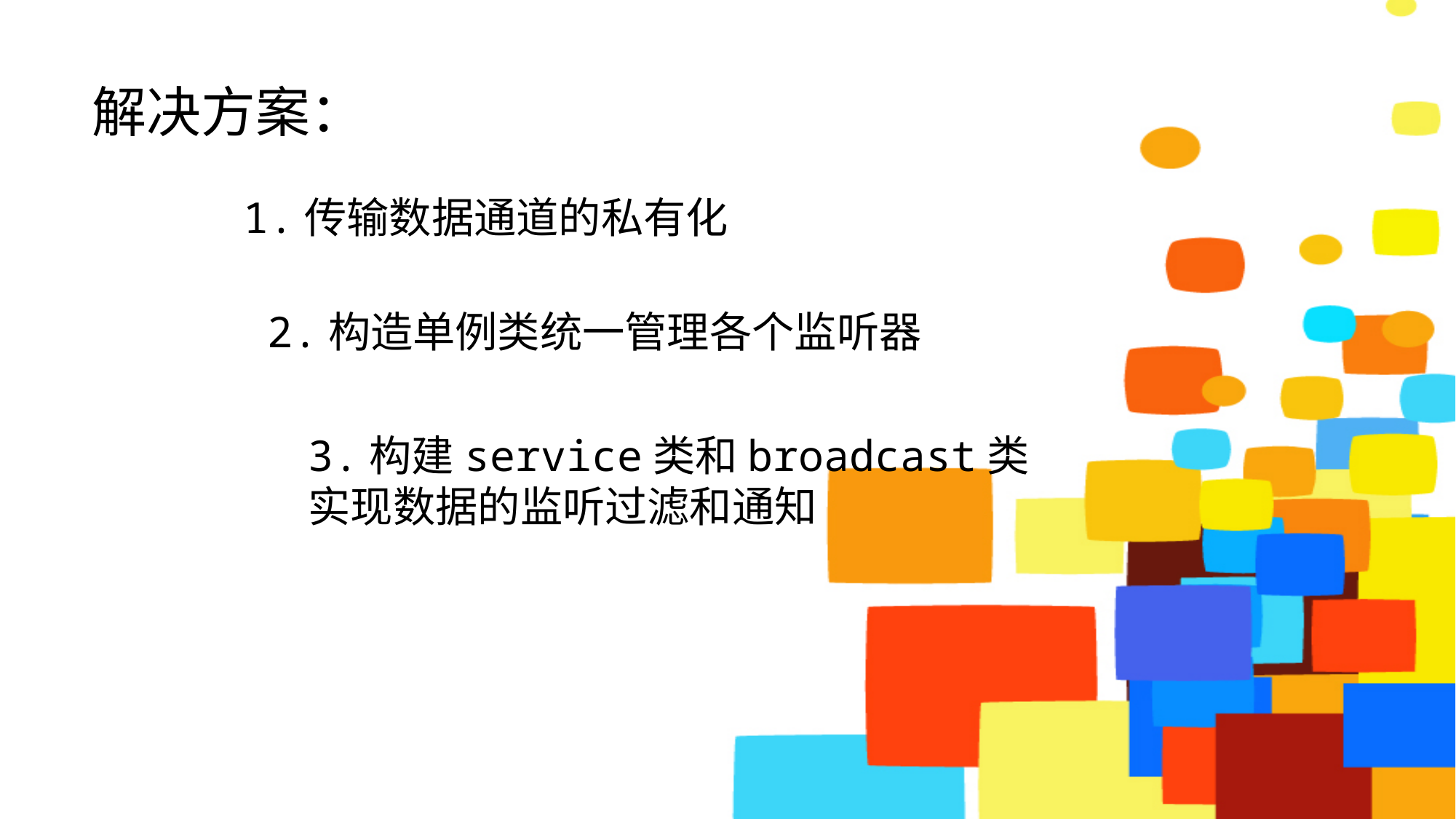

解决方案：
1.传输数据通道的私有化
2.构造单例类统一管理各个监听器
3.构建service类和broadcast类实现数据的监听过滤和通知